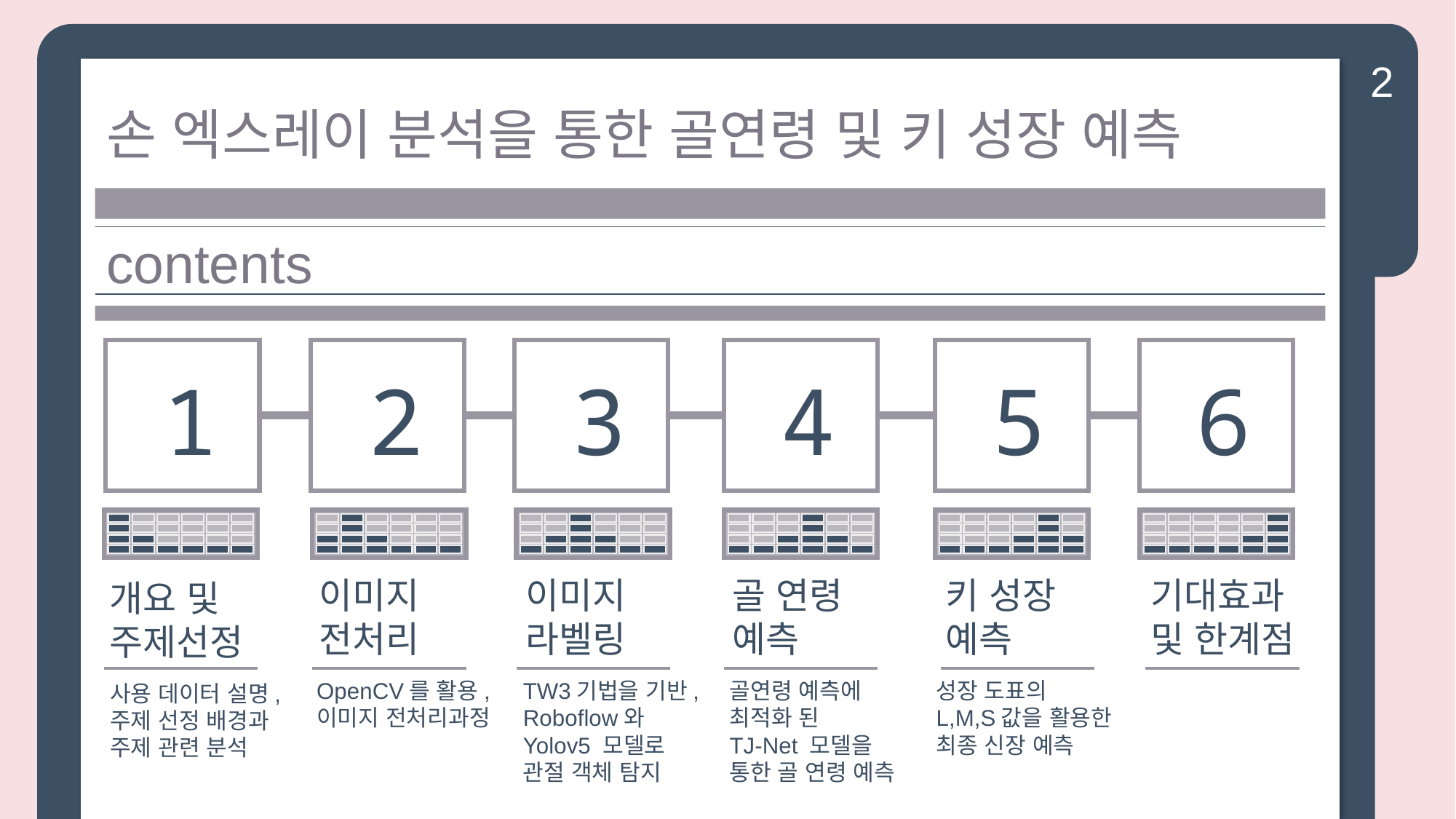

2
손 엑스레이 분석을 통한 골연령 및 키 성장 예측

contents

1
2
3
4
5
6

이미지
전처리
이미지
라벨링
골 연령
예측
키 성장
예측
기대효과
및 한계점
개요 및
주제선정
OpenCV를 활용,
이미지 전처리과정
TW3기법을 기반,
Roboflow와
Yolov5 모델로
관절 객체 탐지
골연령 예측에
최적화 된
TJ-Net 모델을
통한 골 연령 예측
성장 도표의
L,M,S값을 활용한
최종 신장 예측
사용 데이터 설명,
주제 선정 배경과 주제 관련 분석